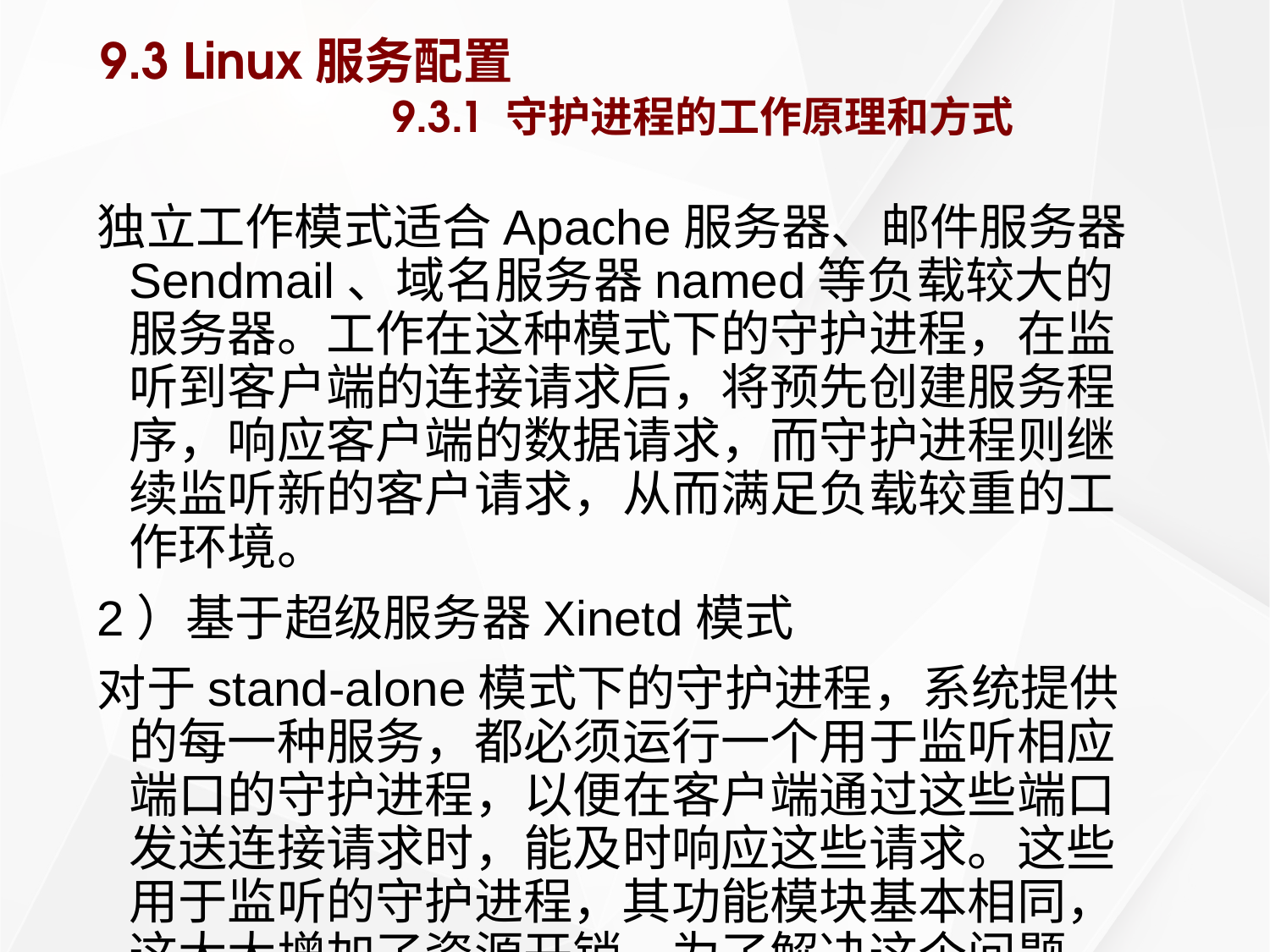

# 9.3 Linux服务配置 9.3.1 守护进程的工作原理和方式
独立工作模式适合Apache服务器、邮件服务器Sendmail、域名服务器named等负载较大的服务器。工作在这种模式下的守护进程，在监听到客户端的连接请求后，将预先创建服务程序，响应客户端的数据请求，而守护进程则继续监听新的客户请求，从而满足负载较重的工作环境。
2）基于超级服务器Xinetd模式
对于stand-alone模式下的守护进程，系统提供的每一种服务，都必须运行一个用于监听相应端口的守护进程，以便在客户端通过这些端口发送连接请求时，能及时响应这些请求。这些用于监听的守护进程，其功能模块基本相同，这大大增加了资源开销。为了解决这个问题，Linux引入了Internet超级服务器。在RedHat Linux 9中使用的Internet超级服务器守护进程是Xinted。